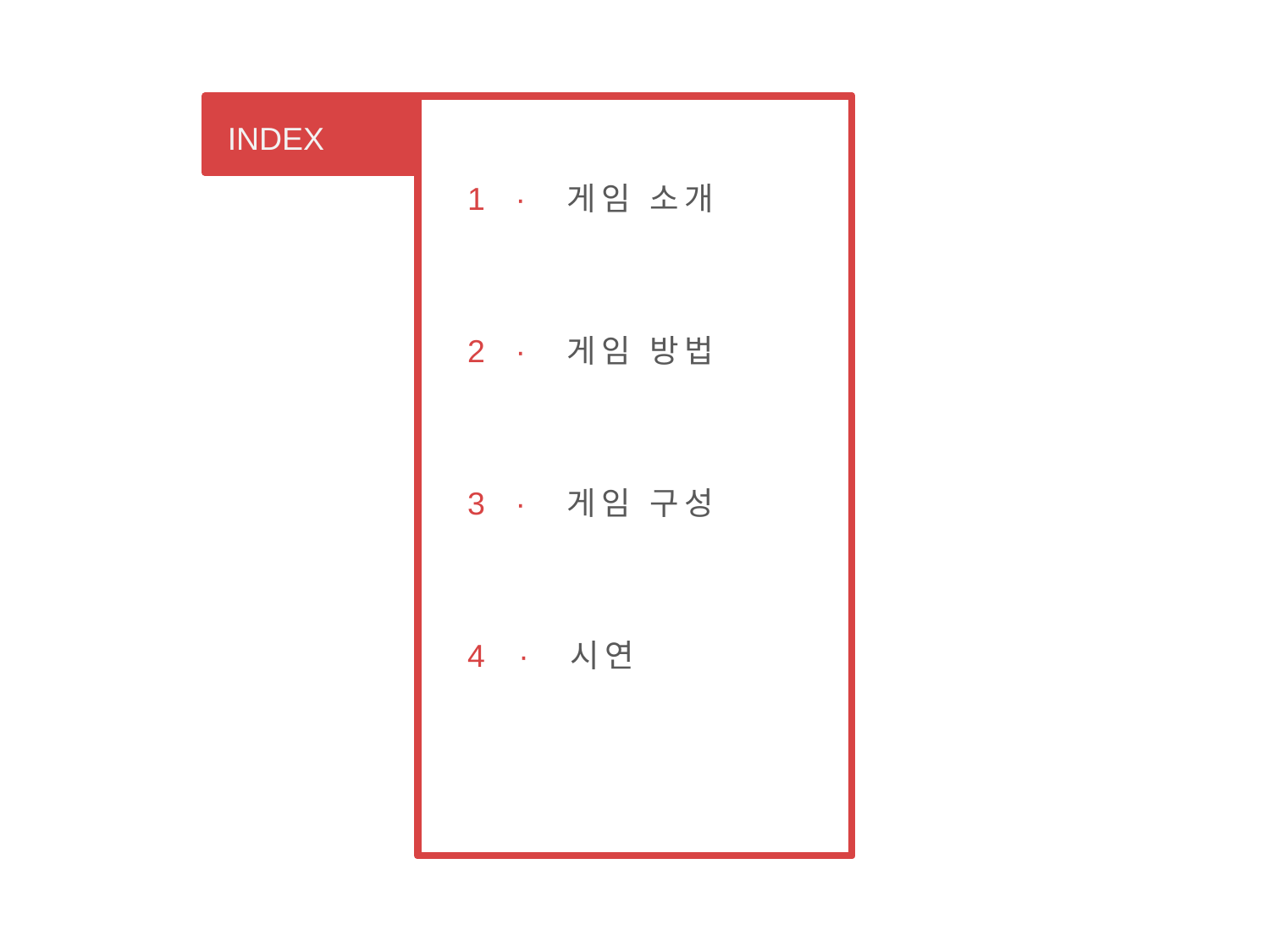

INDEX
·  게임 소개

·  게임 방법

·  게임 구성

4  ·  시연